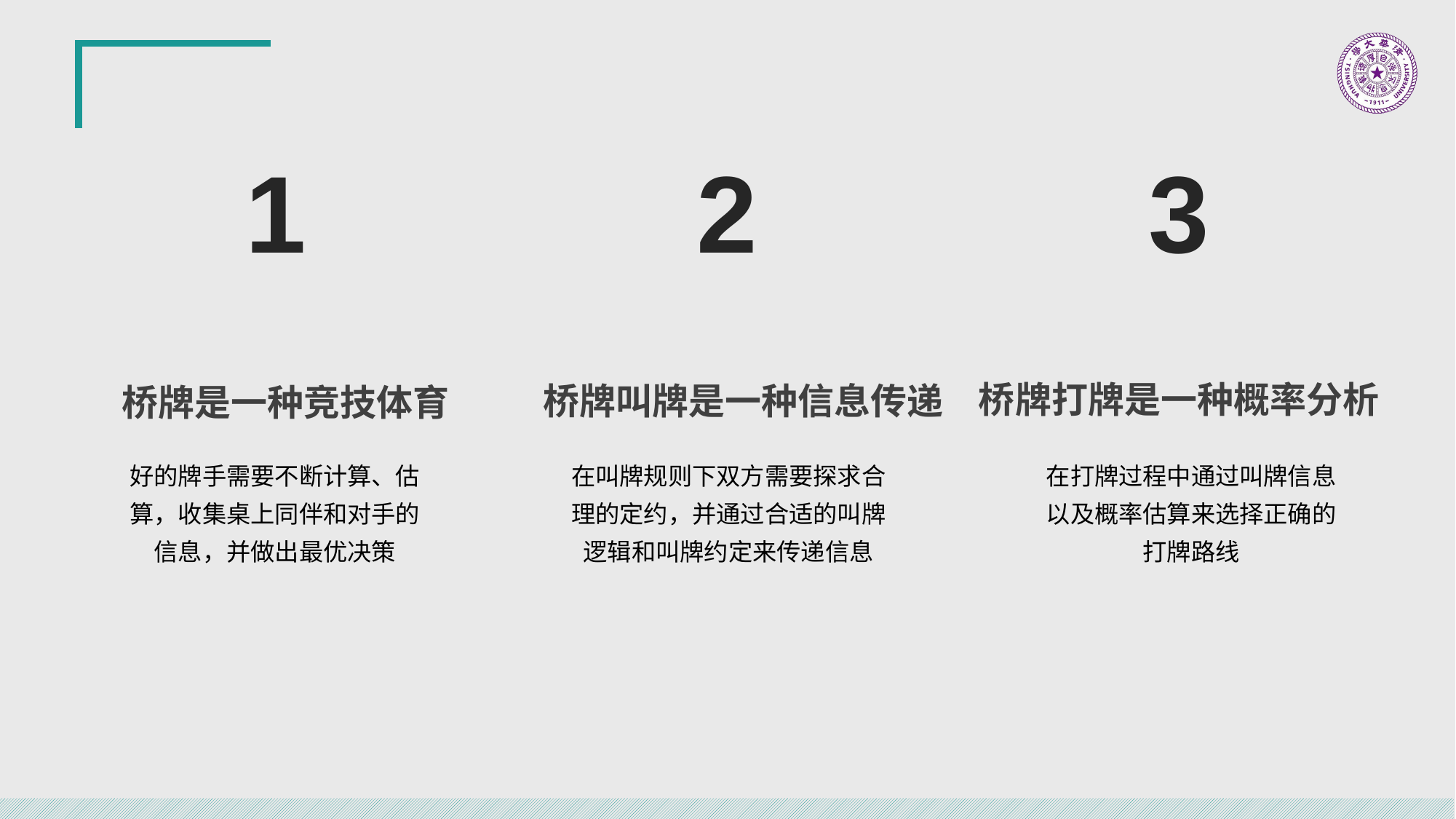

1
2
3
桥牌打牌是一种概率分析
桥牌叫牌是一种信息传递
桥牌是一种竞技体育
在打牌过程中通过叫牌信息以及概率估算来选择正确的打牌路线
在叫牌规则下双方需要探求合理的定约，并通过合适的叫牌逻辑和叫牌约定来传递信息
好的牌手需要不断计算、估算，收集桌上同伴和对手的信息，并做出最优决策